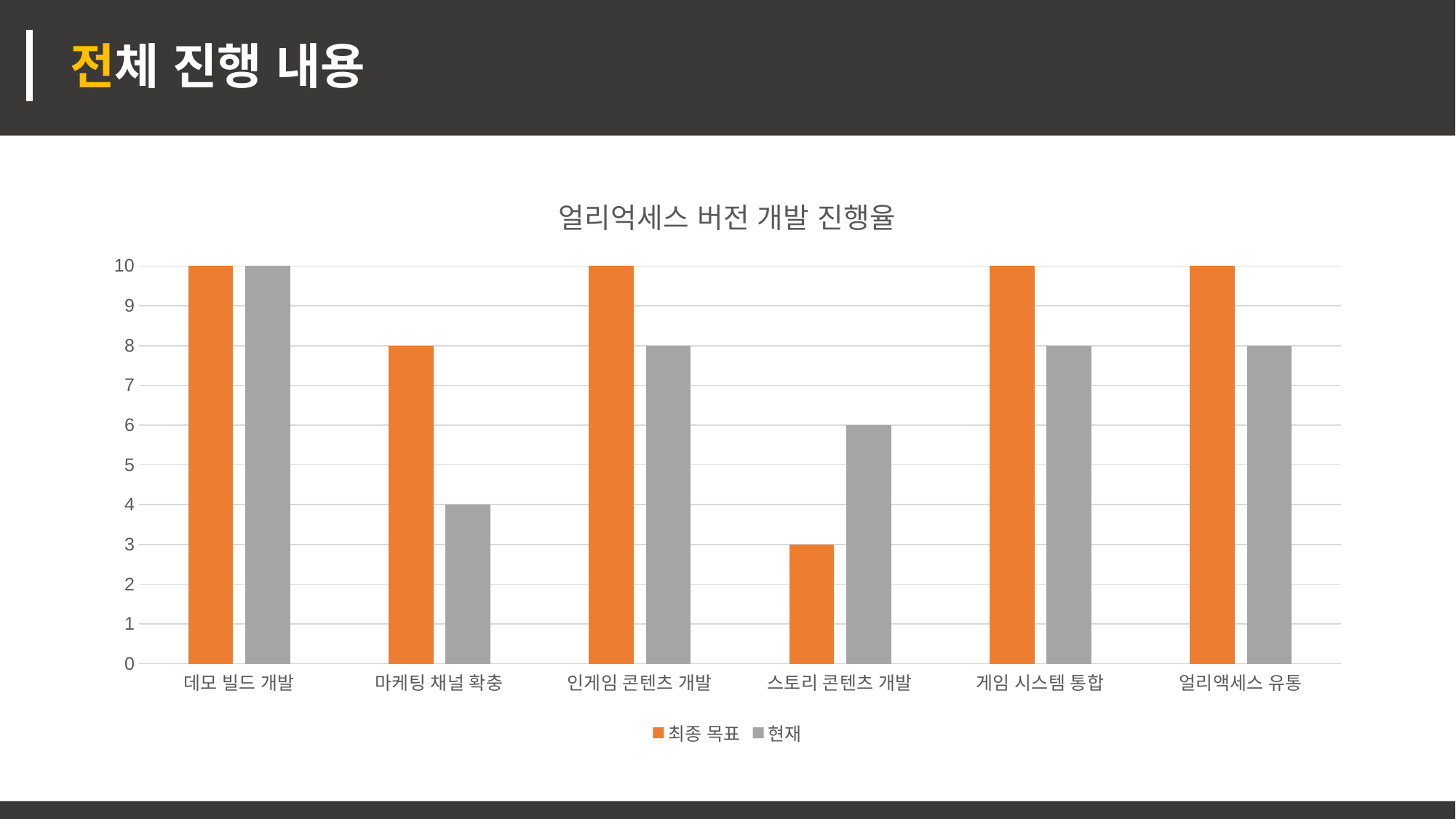

전체 진행 내용

### Chart: 얼리억세스 버전 개발 진행율

| Category | 최종 목표 | 현재 |
|---|---|---|
| 데모 빌드 개발 | 10.0 | 10.0 |
| 마케팅 채널 확충 | 8.0 | 4.0 |
| 인게임 콘텐츠 개발 | 10.0 | 8.0 |
| 스토리 콘텐츠 개발 | 3.0 | 6.0 |
| 게임 시스템 통합 | 10.0 | 8.0 |
| 얼리액세스 유통 | 10.0 | 8.0 |